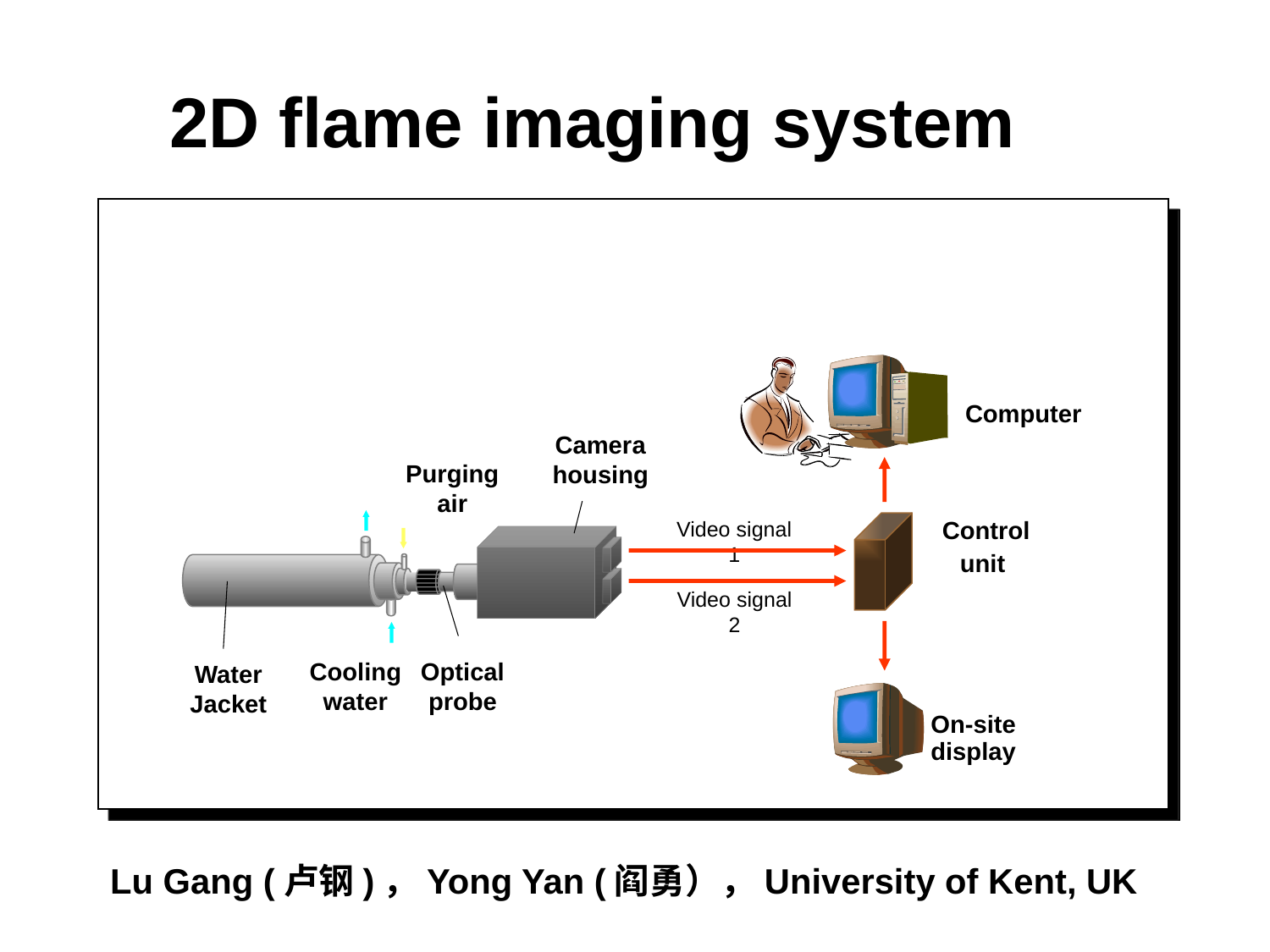

2D flame imaging system

Computer
Camera housing
Purging air

Control unit
Video signal 1

Video signal 2

Cooling water
Optical probe
Water Jacket

On-site display
Lu Gang (卢钢)，Yong Yan (阎勇），University of Kent, UK